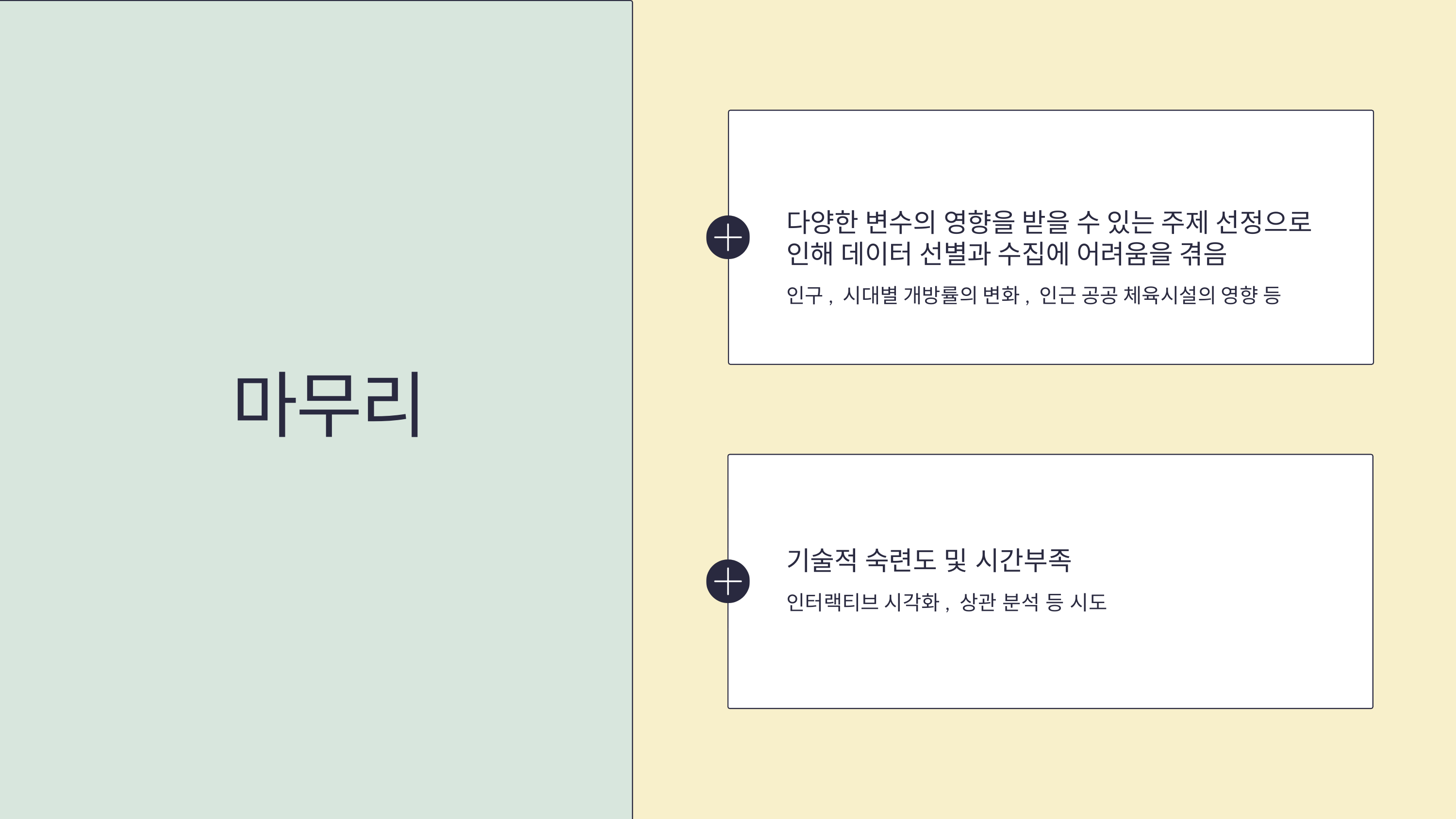

다양한 변수의 영향을 받을 수 있는 주제 선정으로 인해 데이터 선별과 수집에 어려움을 겪음
인구, 시대별 개방률의 변화, 인근 공공 체육시설의 영향 등

 마무리

기술적 숙련도 및 시간부족
인터랙티브 시각화, 상관 분석 등 시도